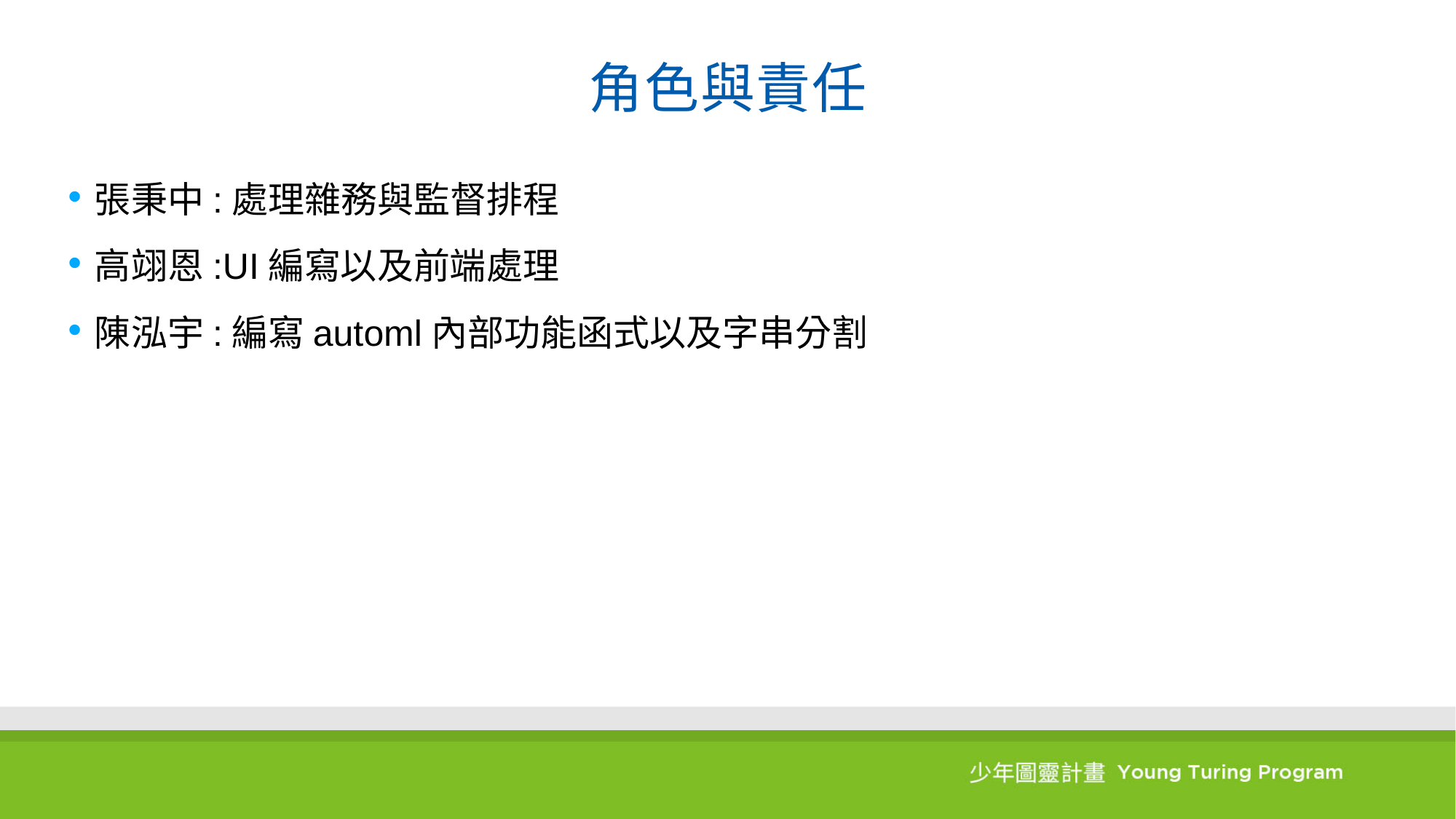

# 角色與責任
張秉中:處理雜務與監督排程
高翊恩:UI編寫以及前端處理
陳泓宇:編寫automl內部功能函式以及字串分割